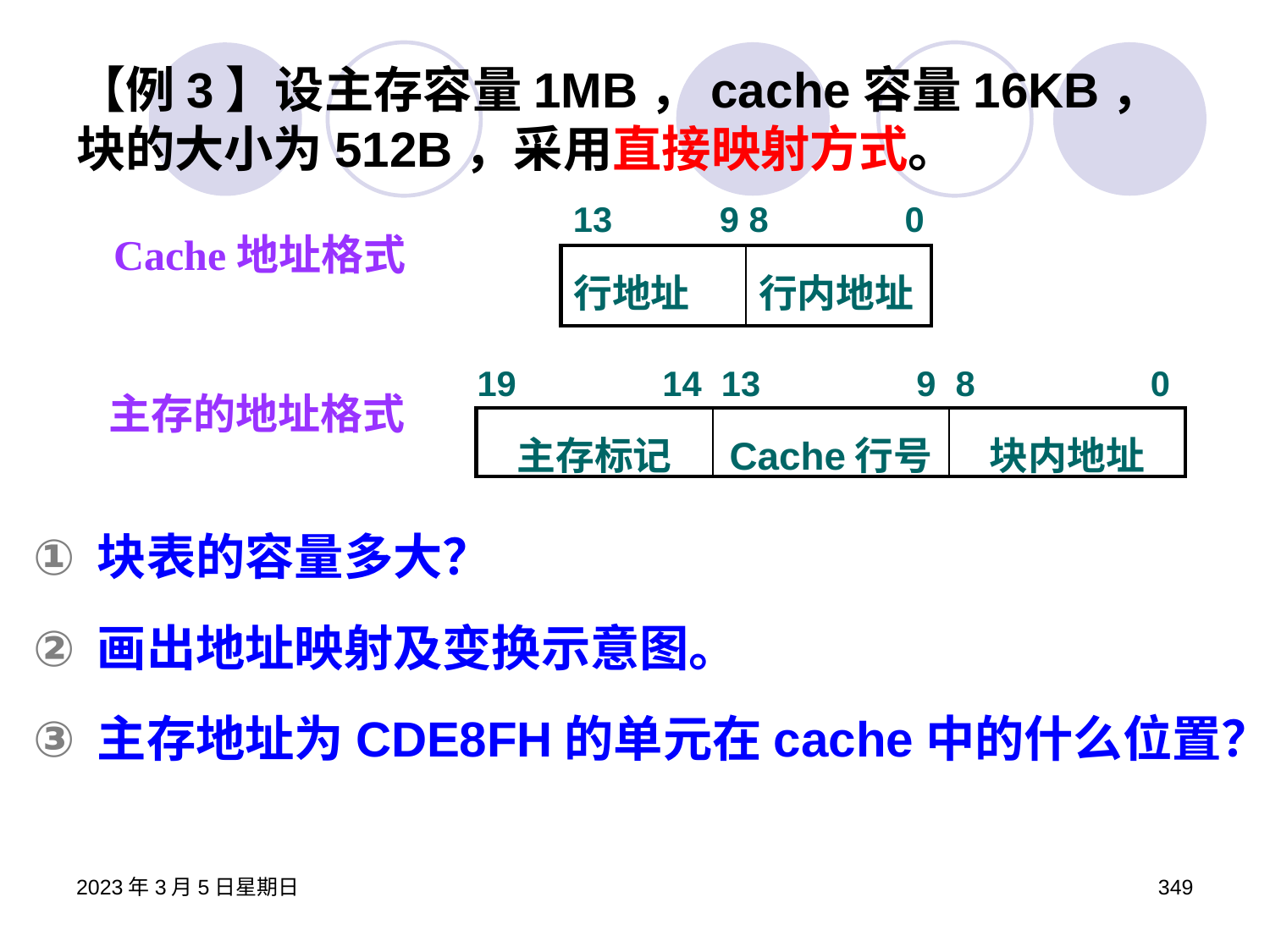

# 【例3】设主存容量1MB，cache容量16KB，块的大小为512B，采用直接映射方式。
13           9 8              0
Cache地址格式
| 行地址 | 行内地址 |
| --- | --- |
19               14  13                9  8                  0
主存的地址格式
| 主存标记 | Cache行号 | 块内地址 |
| --- | --- | --- |
块表的容量多大？
画出地址映射及变换示意图。
主存地址为CDE8FH的单元在cache中的什么位置？
2023年3月5日星期日
349